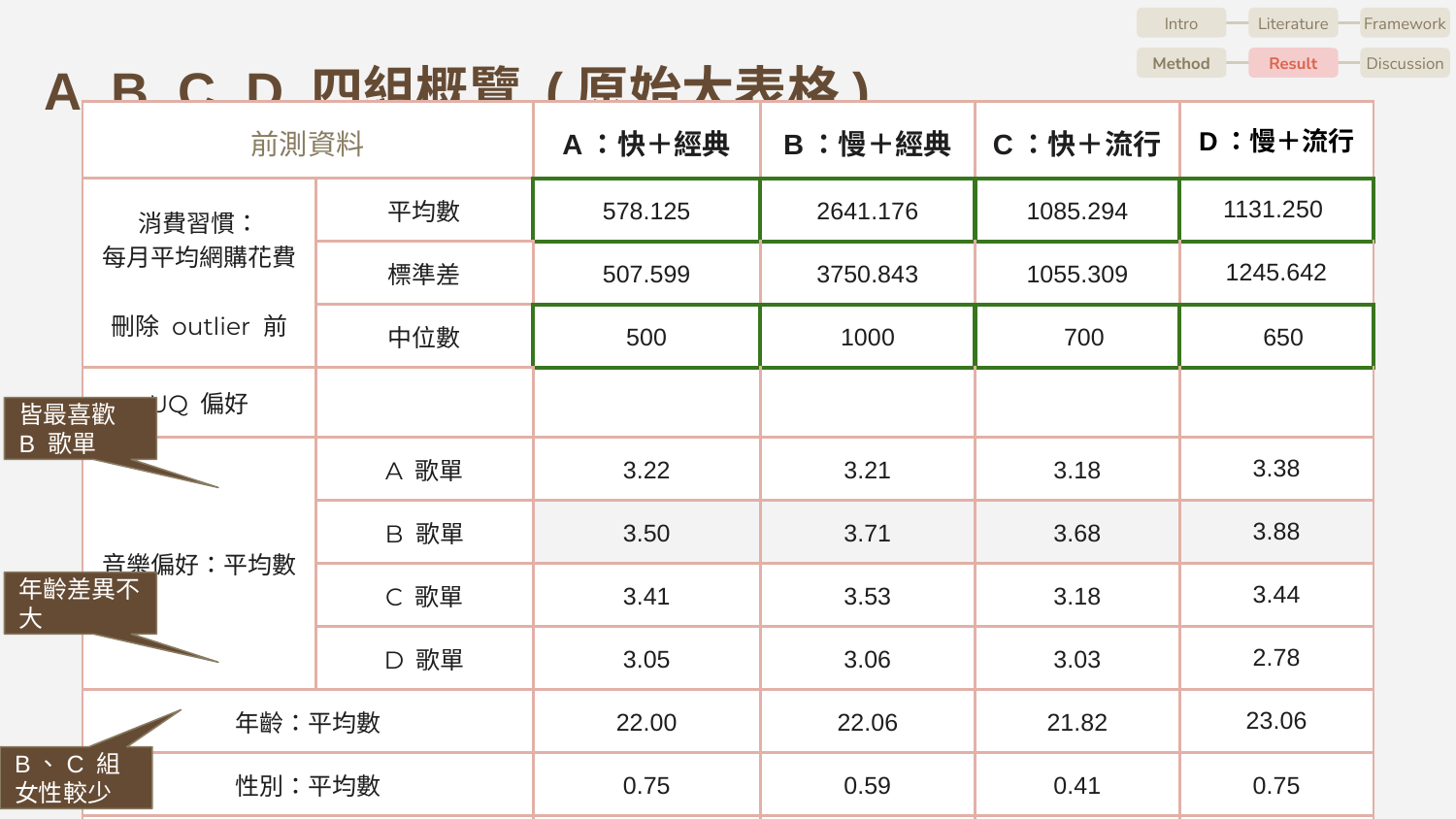

Intro
Literature
Framework
Method
Result
Discussion
# A, B, C, D 四組概覽 (原始大表格)
| 前測資料 |  | A：快＋經典 | B：慢＋經典 | C：快＋流行 | D：慢＋流行 |
| --- | --- | --- | --- | --- | --- |
| 消費習慣： 每月平均網購花費 刪除 outlier 前 | 平均數 | 578.125 | 2641.176 | 1085.294 | 1131.250 |
|  | 標準差 | 507.599 | 3750.843 | 1055.309 | 1245.642 |
|  | 中位數 | 500 | 1000 | 700 | 650 |
| UQ 偏好 |  |  |  |  |  |
| 音樂偏好：平均數 | A 歌單 | 3.22 | 3.21 | 3.18 | 3.38 |
|  | B 歌單 | 3.50 | 3.71 | 3.68 | 3.88 |
|  | C 歌單 | 3.41 | 3.53 | 3.18 | 3.44 |
|  | D 歌單 | 3.05 | 3.06 | 3.03 | 2.78 |
| 年齡：平均數 |  | 22.00 | 22.06 | 21.82 | 23.06 |
| 性別：平均數 |  | 0.75 | 0.59 | 0.41 | 0.75 |
| 樣本數 |  | 16 | 17 | 17 | 16 |
皆最喜歡 B 歌單
年齡差異不大
B、C 組女性較少